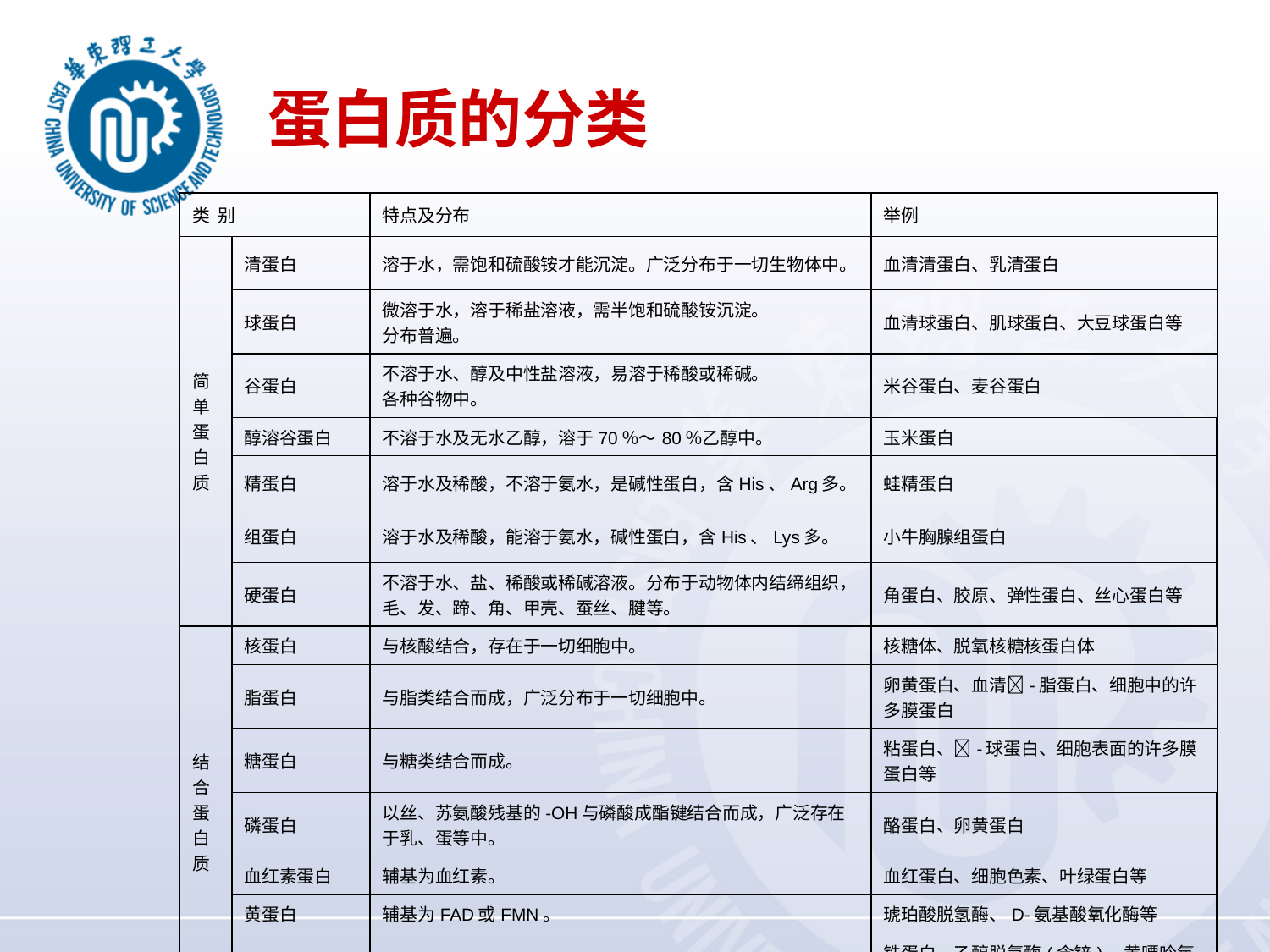

# 蛋白质的分类
| 类 别 |  | 特点及分布 | 举例 |
| --- | --- | --- | --- |
| 简单蛋白质 | 清蛋白 | 溶于水，需饱和硫酸铵才能沉淀。广泛分布于一切生物体中。 | 血清清蛋白、乳清蛋白 |
|  | 球蛋白 | 微溶于水，溶于稀盐溶液，需半饱和硫酸铵沉淀。 分布普遍。 | 血清球蛋白、肌球蛋白、大豆球蛋白等 |
|  | 谷蛋白 | 不溶于水、醇及中性盐溶液，易溶于稀酸或稀碱。 各种谷物中。 | 米谷蛋白、麦谷蛋白 |
|  | 醇溶谷蛋白 | 不溶于水及无水乙醇，溶于70％～80％乙醇中。 | 玉米蛋白 |
|  | 精蛋白 | 溶于水及稀酸，不溶于氨水，是碱性蛋白，含His、Arg多。 | 蛙精蛋白 |
|  | 组蛋白 | 溶于水及稀酸，能溶于氨水，碱性蛋白，含His、Lys多。 | 小牛胸腺组蛋白 |
|  | 硬蛋白 | 不溶于水、盐、稀酸或稀碱溶液。分布于动物体内结缔组织，毛、发、蹄、角、甲壳、蚕丝、腱等。 | 角蛋白、胶原、弹性蛋白、丝心蛋白等 |
| 结合蛋白质 | 核蛋白 | 与核酸结合，存在于一切细胞中。 | 核糖体、脱氧核糖核蛋白体 |
|  | 脂蛋白 | 与脂类结合而成，广泛分布于一切细胞中。 | 卵黄蛋白、血清β-脂蛋白、细胞中的许多膜蛋白 |
|  | 糖蛋白 | 与糖类结合而成。 | 粘蛋白、γ-球蛋白、细胞表面的许多膜蛋白等 |
|  | 磷蛋白 | 以丝、苏氨酸残基的-OH与磷酸成酯键结合而成，广泛存在于乳、蛋等中。 | 酪蛋白、卵黄蛋白 |
|  | 血红素蛋白 | 辅基为血红素。 | 血红蛋白、细胞色素、叶绿蛋白等 |
|  | 黄蛋白 | 辅基为FAD或FMN。 | 琥珀酸脱氢酶、D-氨基酸氧化酶等 |
|  | 金属蛋白 | 与金属元素直接结合。 | 铁蛋白、乙醇脱氢酶(含锌)、黄嘌呤氧化酶(含钼、铁) |
19